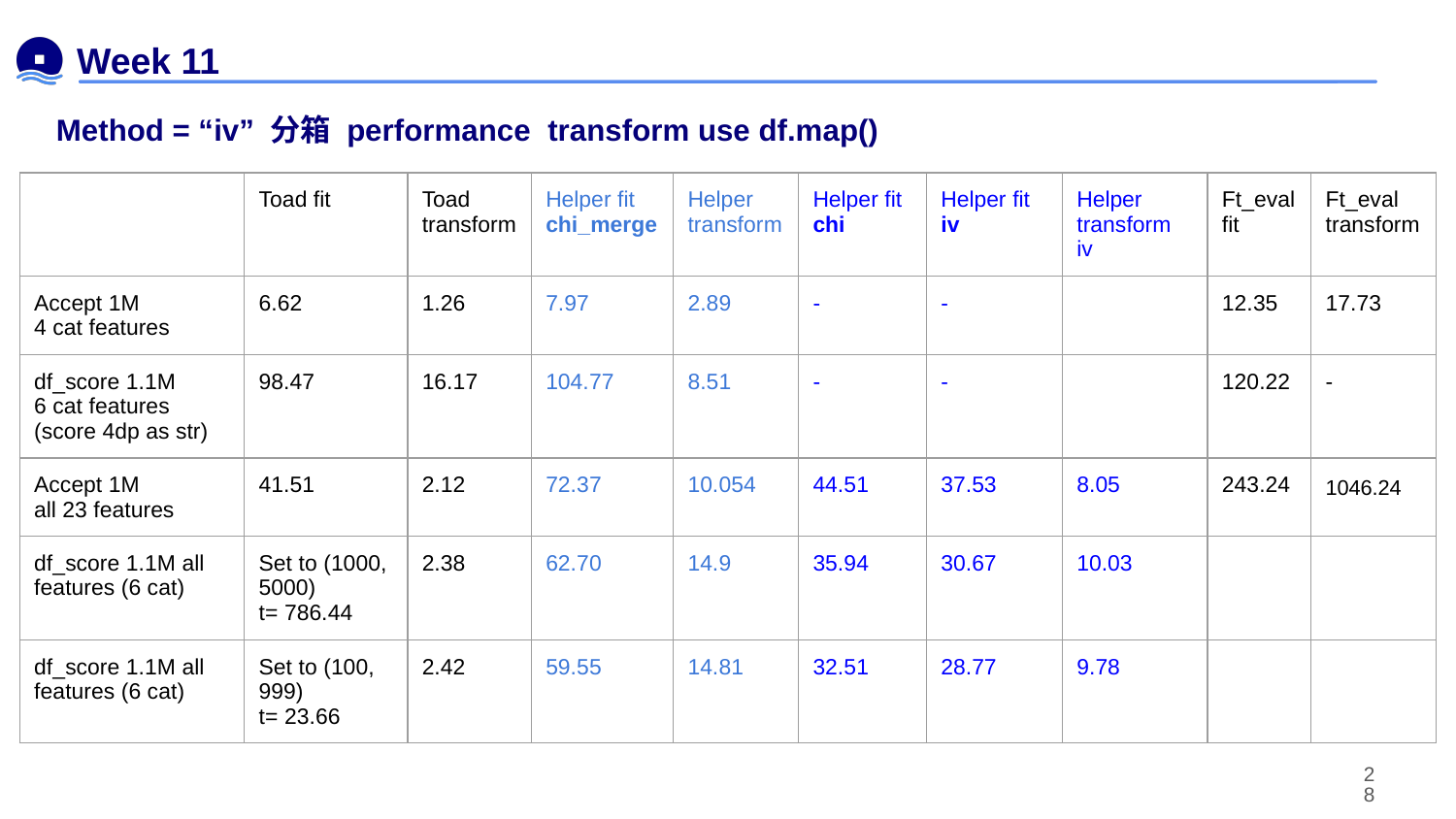

# Week 11

Method = “iv” 分箱 performance  transform use df.map()

|  | Toad fit | Toad transform | Helper fit chi\_merge | Helper transform | Helper fit chi | Helper fit iv | Helper transform iv | Ft\_eval fit | Ft\_eval transform |
| --- | --- | --- | --- | --- | --- | --- | --- | --- | --- |
| Accept 1M 4 cat features | 6.62 | 1.26 | 7.97 | 2.89 | - | - |  | 12.35 | 17.73 |
| df\_score 1.1M 6 cat features (score 4dp as str) | 98.47 | 16.17 | 104.77 | 8.51 | - | - |  | 120.22 | - |
| Accept 1M all 23 features | 41.51 | 2.12 | 72.37 | 10.054 | 44.51 | 37.53 | 8.05 | 243.24 | 1046.24 |
| df\_score 1.1M all features (6 cat) | Set to (1000, 5000) t= 786.44 | 2.38 | 62.70 | 14.9 | 35.94 | 30.67 | 10.03 |  |  |
| df\_score 1.1M all features (6 cat) | Set to (100, 999) t= 23.66 | 2.42 | 59.55 | 14.81 | 32.51 | 28.77 | 9.78 |  |  |
28